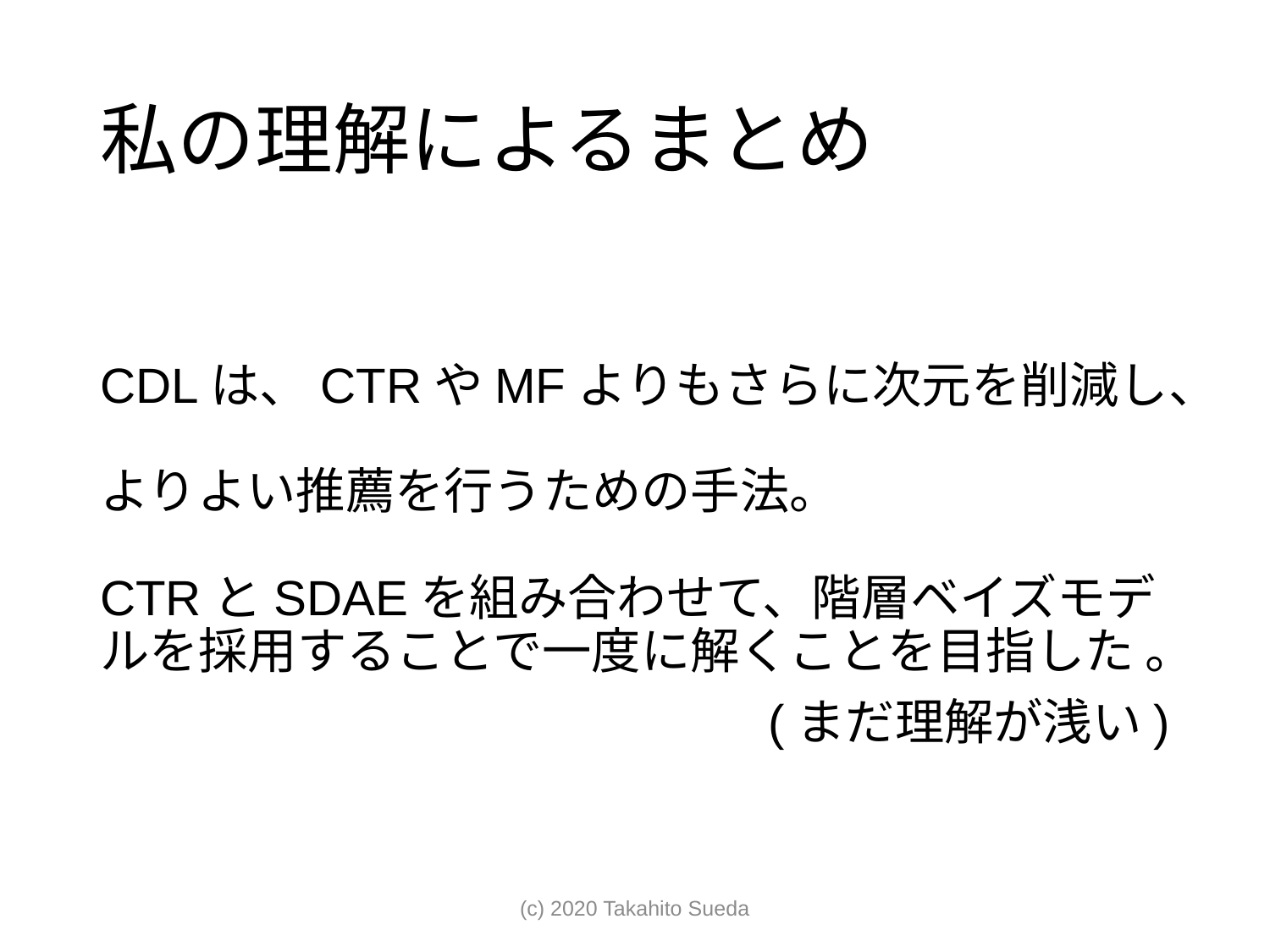

# 私の理解によるまとめ
CDLは、CTRやMFよりもさらに次元を削減し、
よりよい推薦を行うための手法。
CTRとSDAEを組み合わせて、階層ベイズモデルを採用することで一度に解くことを目指した 。
(まだ理解が浅い)
(c) 2020 Takahito Sueda